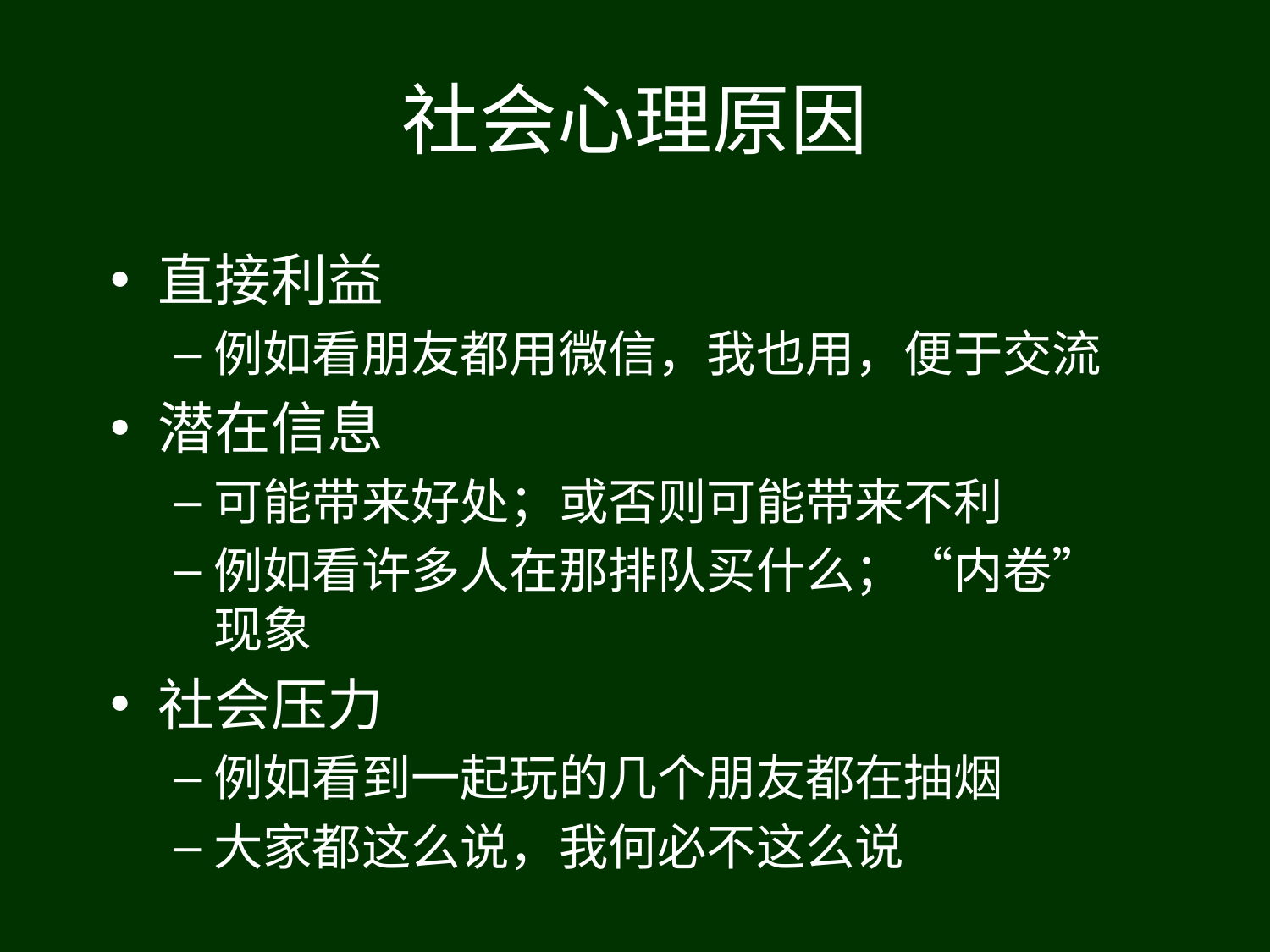

# 社会心理原因
直接利益
例如看朋友都用微信，我也用，便于交流
潜在信息
可能带来好处；或否则可能带来不利
例如看许多人在那排队买什么；“内卷”现象
社会压力
例如看到一起玩的几个朋友都在抽烟
大家都这么说，我何必不这么说